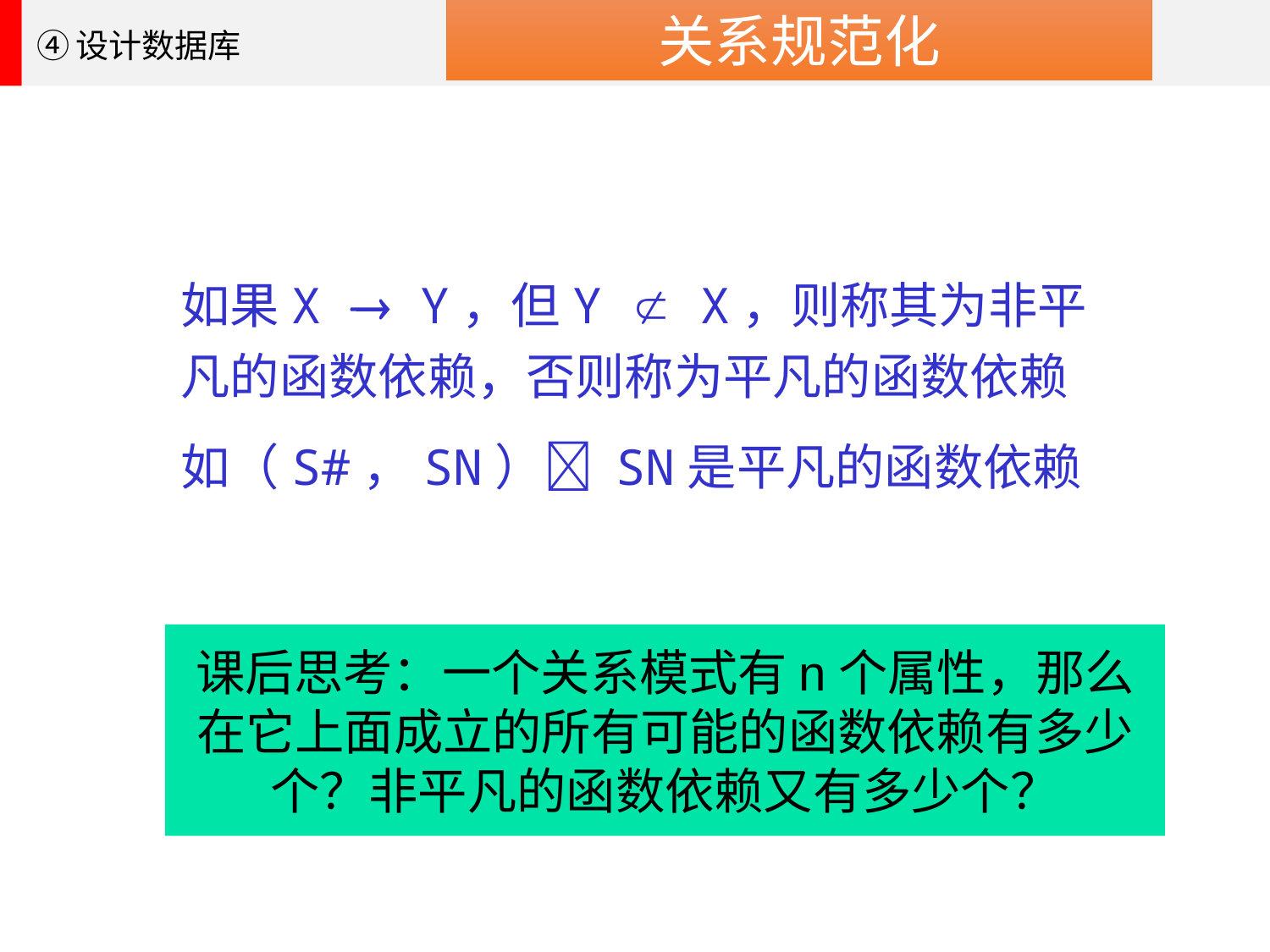

关系规范化
④设计数据库
如果X → Y，但Y ⊄ X，则称其为非平凡的函数依赖，否则称为平凡的函数依赖
如（S#，SN）→ SN是平凡的函数依赖
课后思考：一个关系模式有n个属性，那么在它上面成立的所有可能的函数依赖有多少个？非平凡的函数依赖又有多少个？